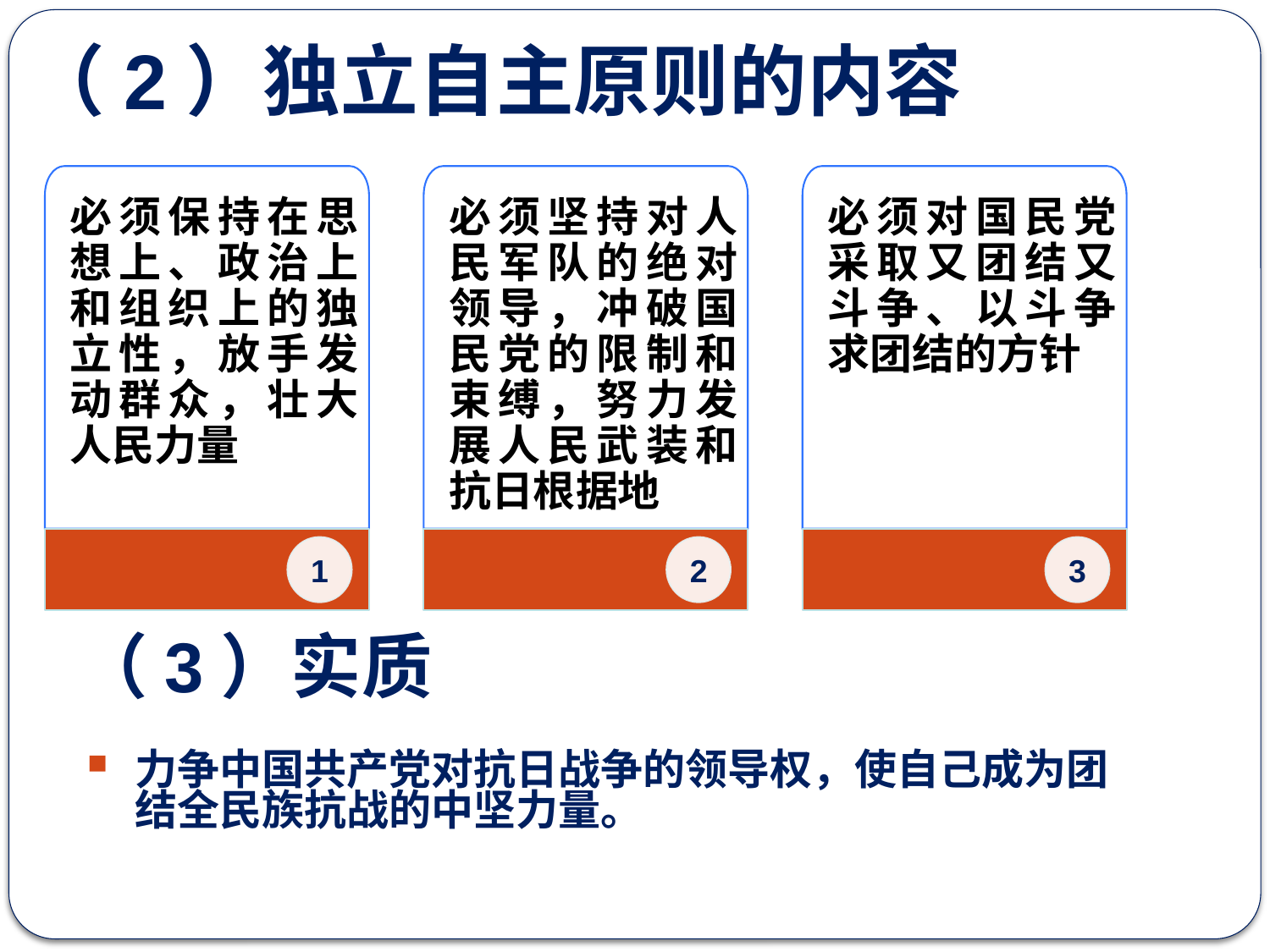

（2）独立自主原则的内容
必须保持在思想上、政治上和组织上的独立性，放手发动群众，壮大人民力量
必须坚持对人民军队的绝对领导，冲破国民党的限制和束缚，努力发展人民武装和抗日根据地
必须对国民党采取又团结又斗争、以斗争求团结的方针

1
2
3
（3）实质
力争中国共产党对抗日战争的领导权，使自己成为团结全民族抗战的中坚力量。